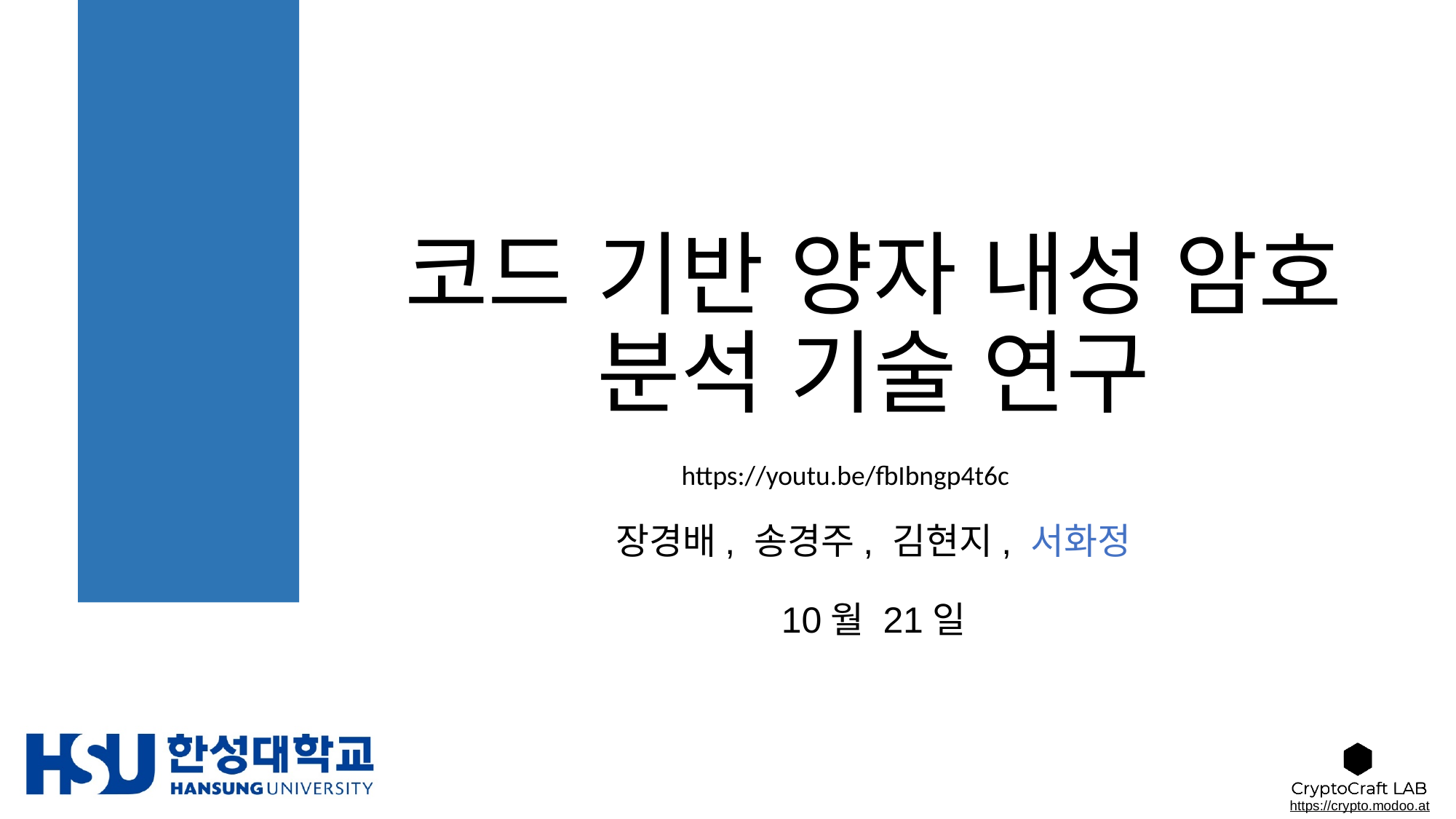

# 코드 기반 양자 내성 암호 분석 기술 연구
https://youtu.be/fbIbngp4t6c
장경배, 송경주, 김현지, 서화정

10월 21일